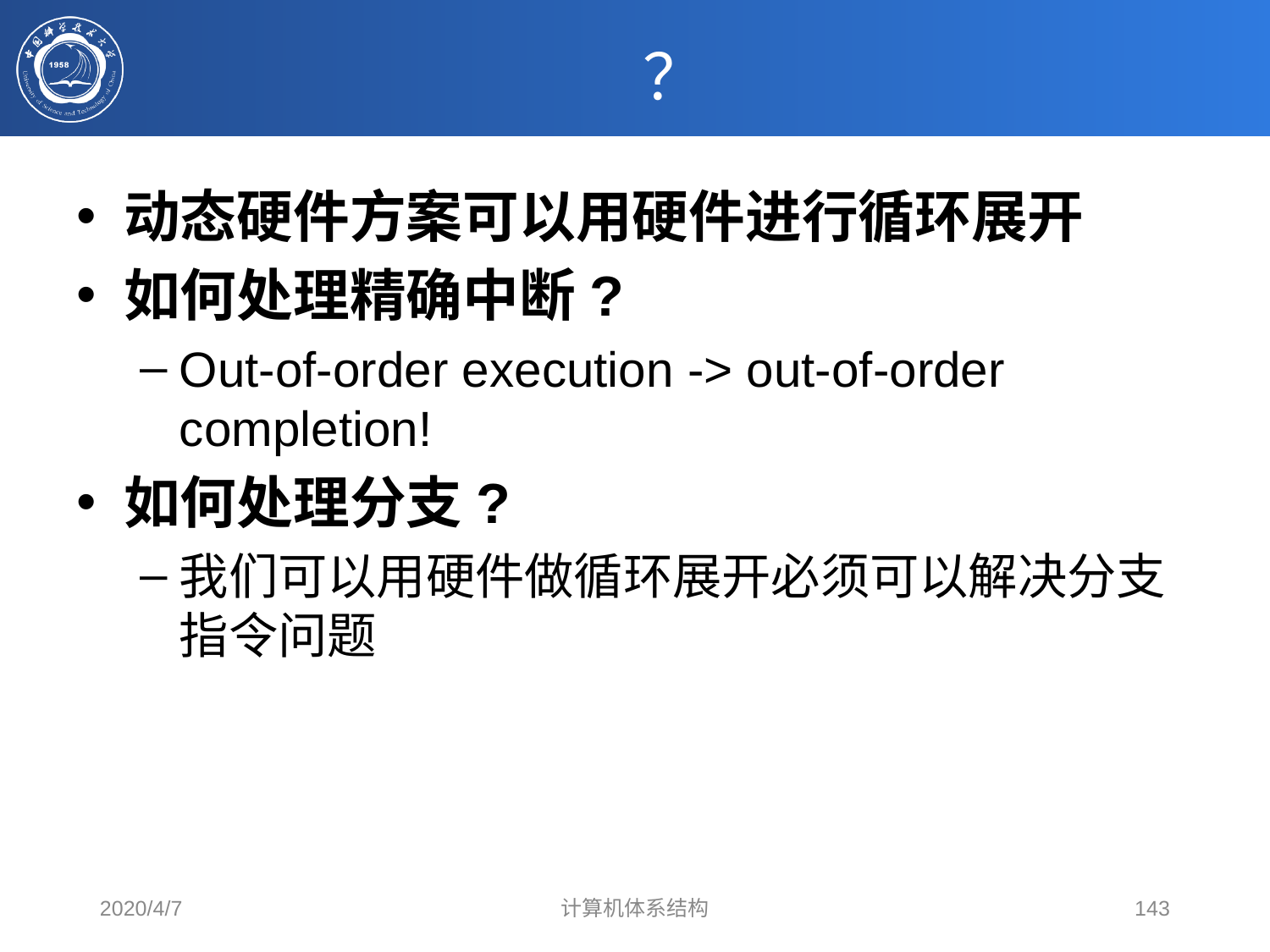

# ？
动态硬件方案可以用硬件进行循环展开
如何处理精确中断?
Out-of-order execution -> out-of-order completion!
如何处理分支?
我们可以用硬件做循环展开必须可以解决分支指令问题

2020/4/7
计算机体系结构
143